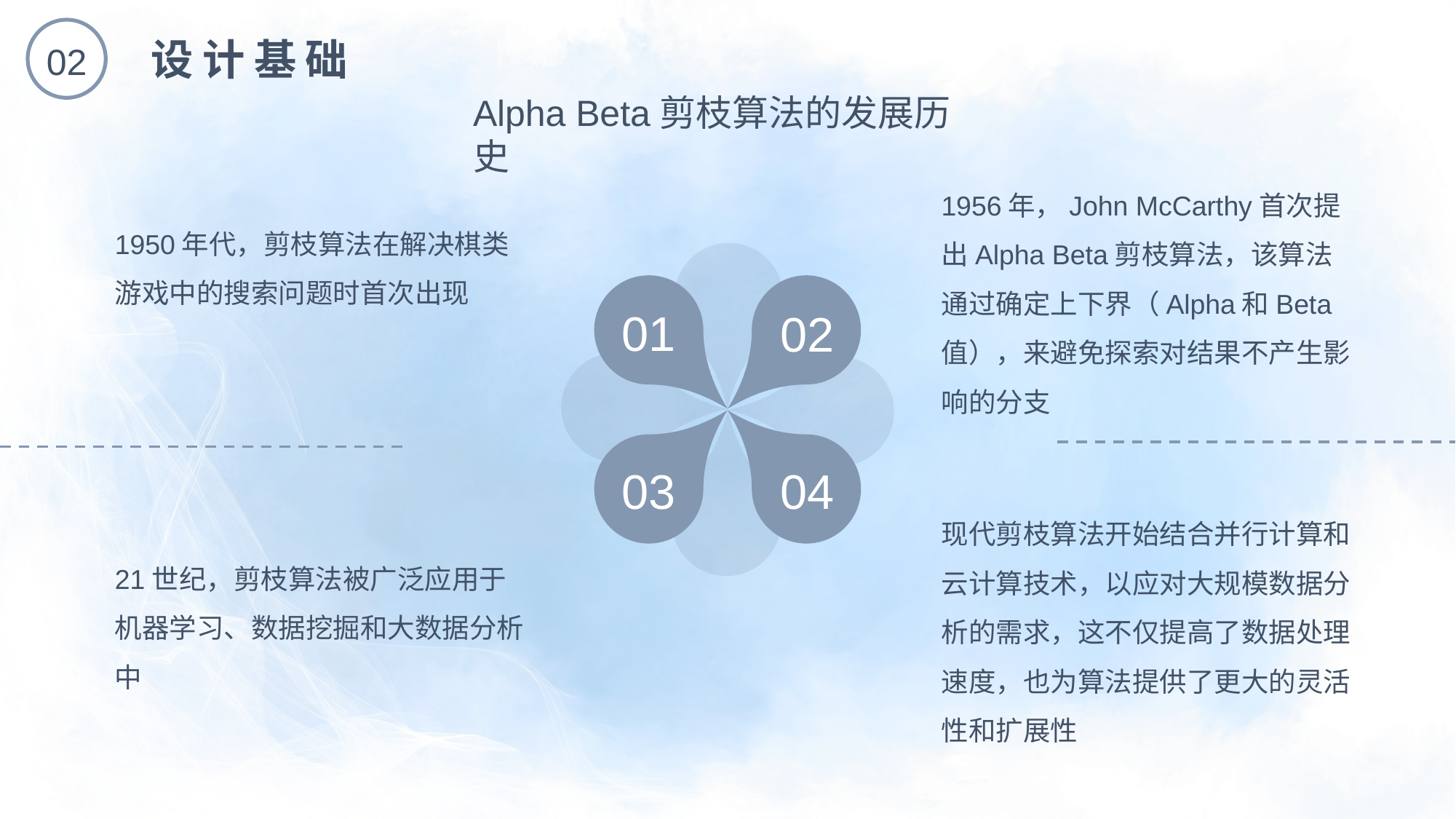

02
设计基础
Alpha Beta剪枝算法的发展历史
1956年，John McCarthy首次提出Alpha Beta剪枝算法，该算法通过确定上下界（Alpha和Beta值），来避免探索对结果不产生影响的分支
1950年代，剪枝算法在解决棋类游戏中的搜索问题时首次出现

01
02
03
04
现代剪枝算法开始结合并行计算和云计算技术，以应对大规模数据分析的需求，这不仅提高了数据处理速度，也为算法提供了更大的灵活性和扩展性
21世纪，剪枝算法被广泛应用于机器学习、数据挖掘和大数据分析中